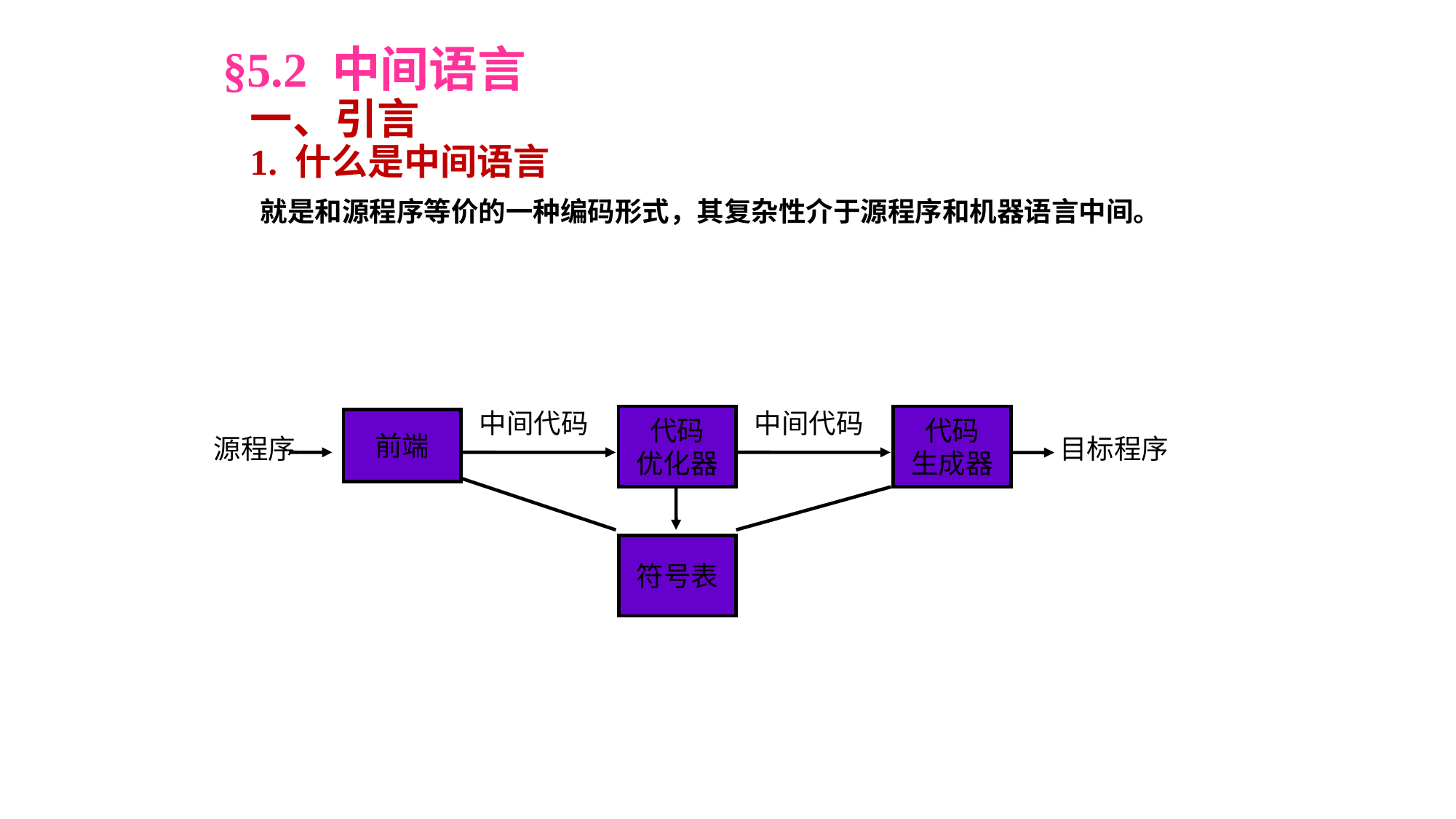

§5.2 中间语言
   一、引言
   1. 什么是中间语言
     就是和源程序等价的一种编码形式，其复杂性介于源程序和机器语言中间。
中间代码
中间代码
代码
优化器
代码
生成器
前端
目标程序
源程序

符号表